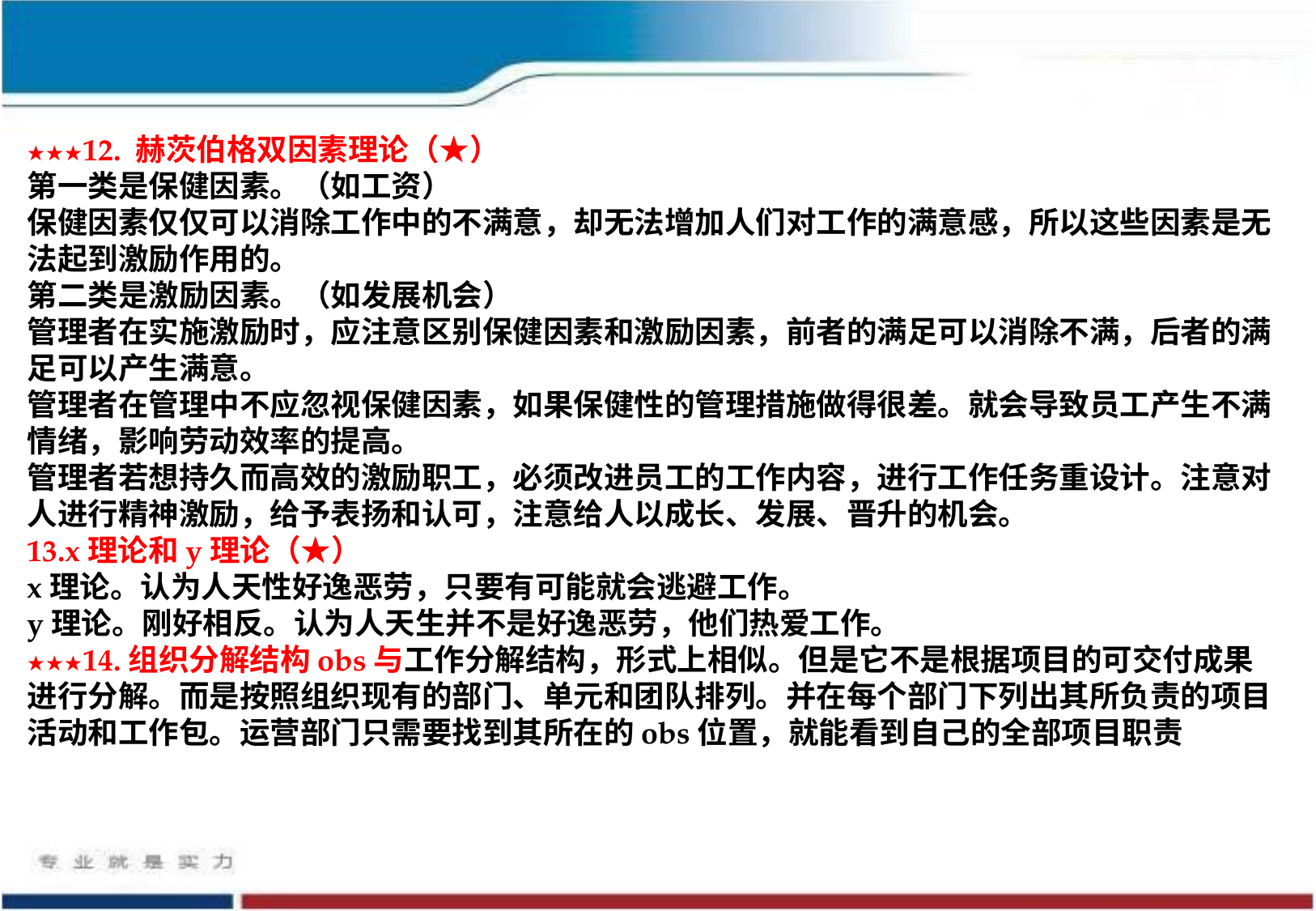

★★★12. 赫茨伯格双因素理论（★）
第一类是保健因素。（如工资）
保健因素仅仅可以消除工作中的不满意，却无法增加人们对工作的满意感，所以这些因素是无法起到激励作用的。
第二类是激励因素。（如发展机会）
管理者在实施激励时，应注意区别保健因素和激励因素，前者的满足可以消除不满，后者的满足可以产生满意。
管理者在管理中不应忽视保健因素，如果保健性的管理措施做得很差。就会导致员工产生不满情绪，影响劳动效率的提高。
管理者若想持久而高效的激励职工，必须改进员工的工作内容，进行工作任务重设计。注意对人进行精神激励，给予表扬和认可，注意给人以成长、发展、晋升的机会。
13.x理论和y理论（★）
x理论。认为人天性好逸恶劳，只要有可能就会逃避工作。
y理论。刚好相反。认为人天生并不是好逸恶劳，他们热爱工作。
★★★14.组织分解结构obs与工作分解结构，形式上相似。但是它不是根据项目的可交付成果进行分解。而是按照组织现有的部门、单元和团队排列。并在每个部门下列出其所负责的项目活动和工作包。运营部门只需要找到其所在的obs位置，就能看到自己的全部项目职责